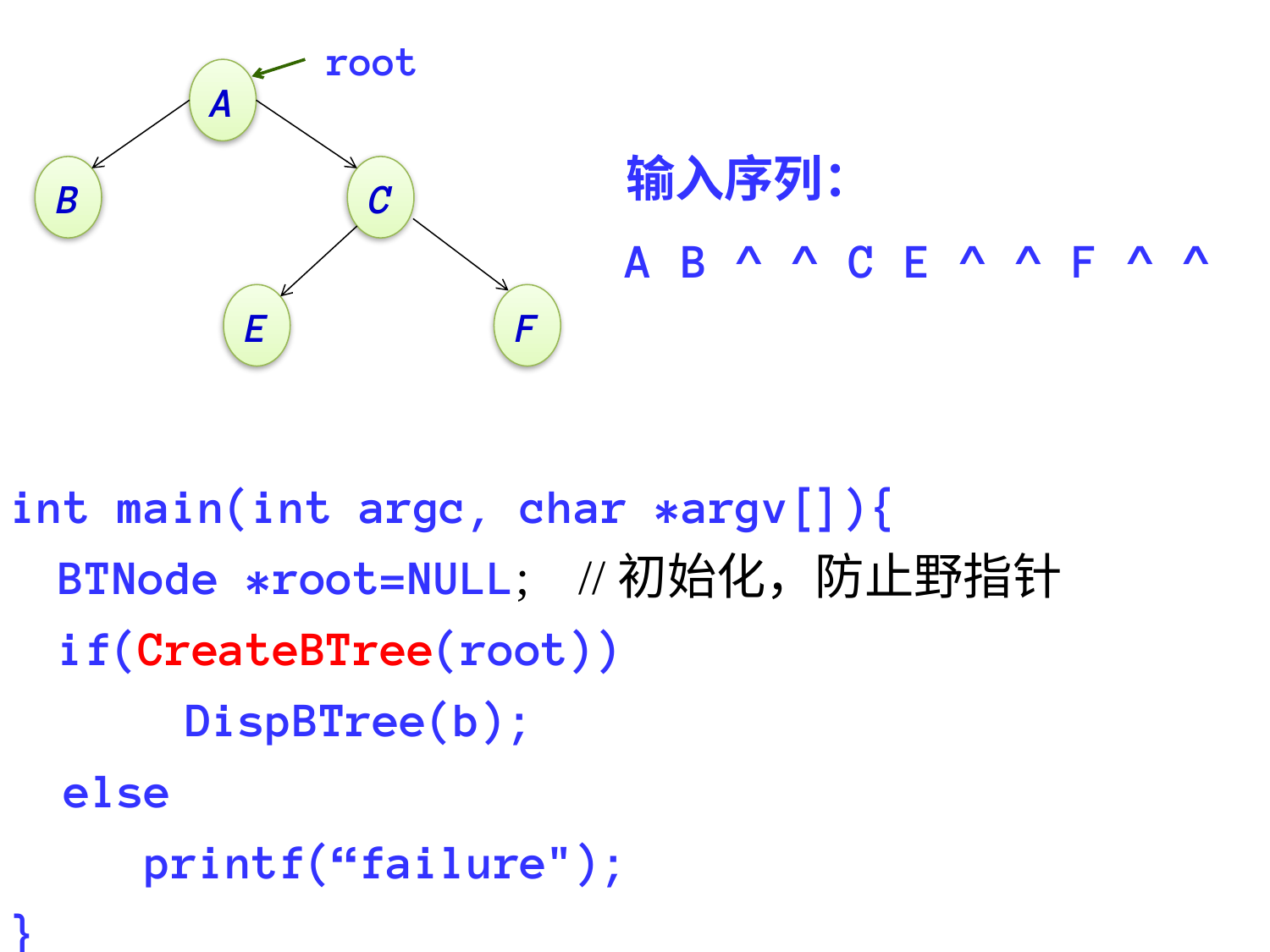

root
A
B
C
E
F
输入序列：
A B ^ ^ C E ^ ^ F ^ ^
int main(int argc, char *argv[]){
	BTNode *root=NULL;    //初始化，防止野指针
	if(CreateBTree(root))
		DispBTree(b);
  else
     printf(“failure");
}